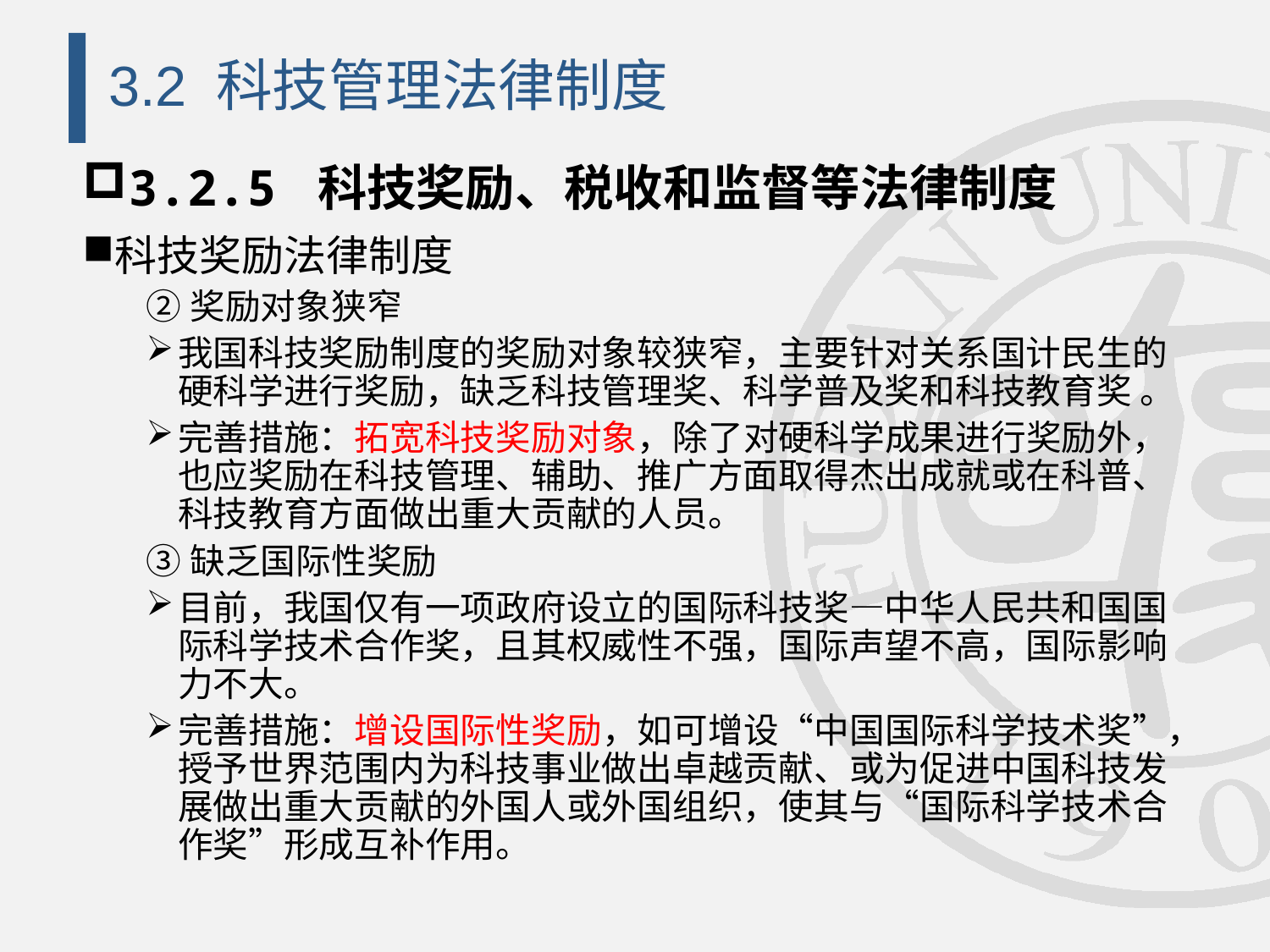

# 3.2 科技管理法律制度
3.2.5 科技奖励、税收和监督等法律制度
科技奖励法律制度
②奖励对象狭窄
我国科技奖励制度的奖励对象较狭窄，主要针对关系国计民生的硬科学进行奖励，缺乏科技管理奖、科学普及奖和科技教育奖 。
完善措施：拓宽科技奖励对象，除了对硬科学成果进行奖励外，也应奖励在科技管理、辅助、推广方面取得杰出成就或在科普、科技教育方面做出重大贡献的人员。
③缺乏国际性奖励
目前，我国仅有一项政府设立的国际科技奖—中华人民共和国国际科学技术合作奖，且其权威性不强，国际声望不高，国际影响力不大。
完善措施：增设国际性奖励，如可增设“中国国际科学技术奖”，授予世界范围内为科技事业做出卓越贡献、或为促进中国科技发展做出重大贡献的外国人或外国组织，使其与“国际科学技术合作奖”形成互补作用。